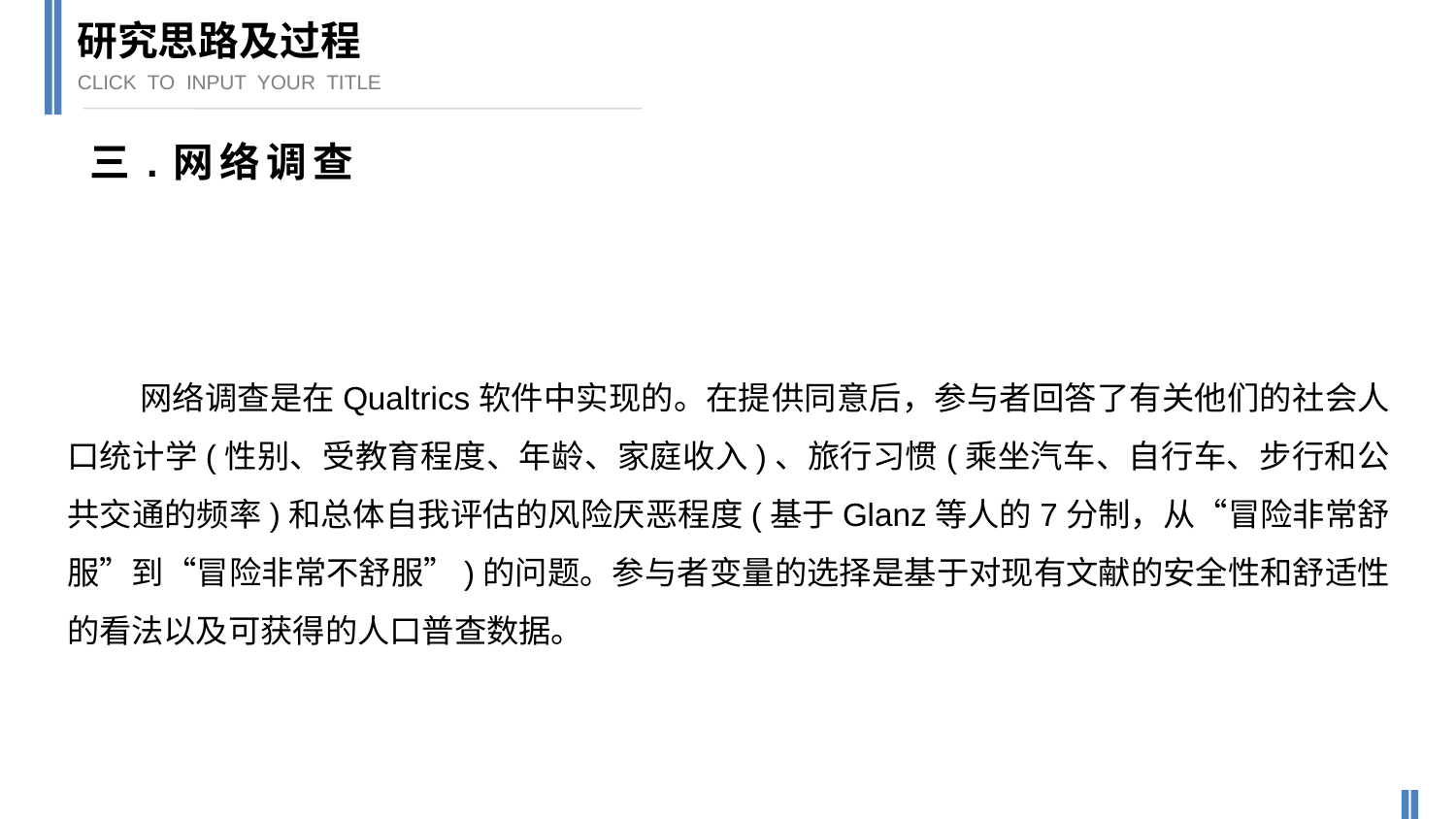

研究思路及过程
CLICK  TO  INPUT  YOUR  TITLE
三.网络调查
网络调查是在Qualtrics软件中实现的。在提供同意后，参与者回答了有关他们的社会人口统计学(性别、受教育程度、年龄、家庭收入)、旅行习惯(乘坐汽车、自行车、步行和公共交通的频率)和总体自我评估的风险厌恶程度(基于Glanz等人的7分制，从“冒险非常舒服”到“冒险非常不舒服”)的问题。参与者变量的选择是基于对现有文献的安全性和舒适性的看法以及可获得的人口普查数据。